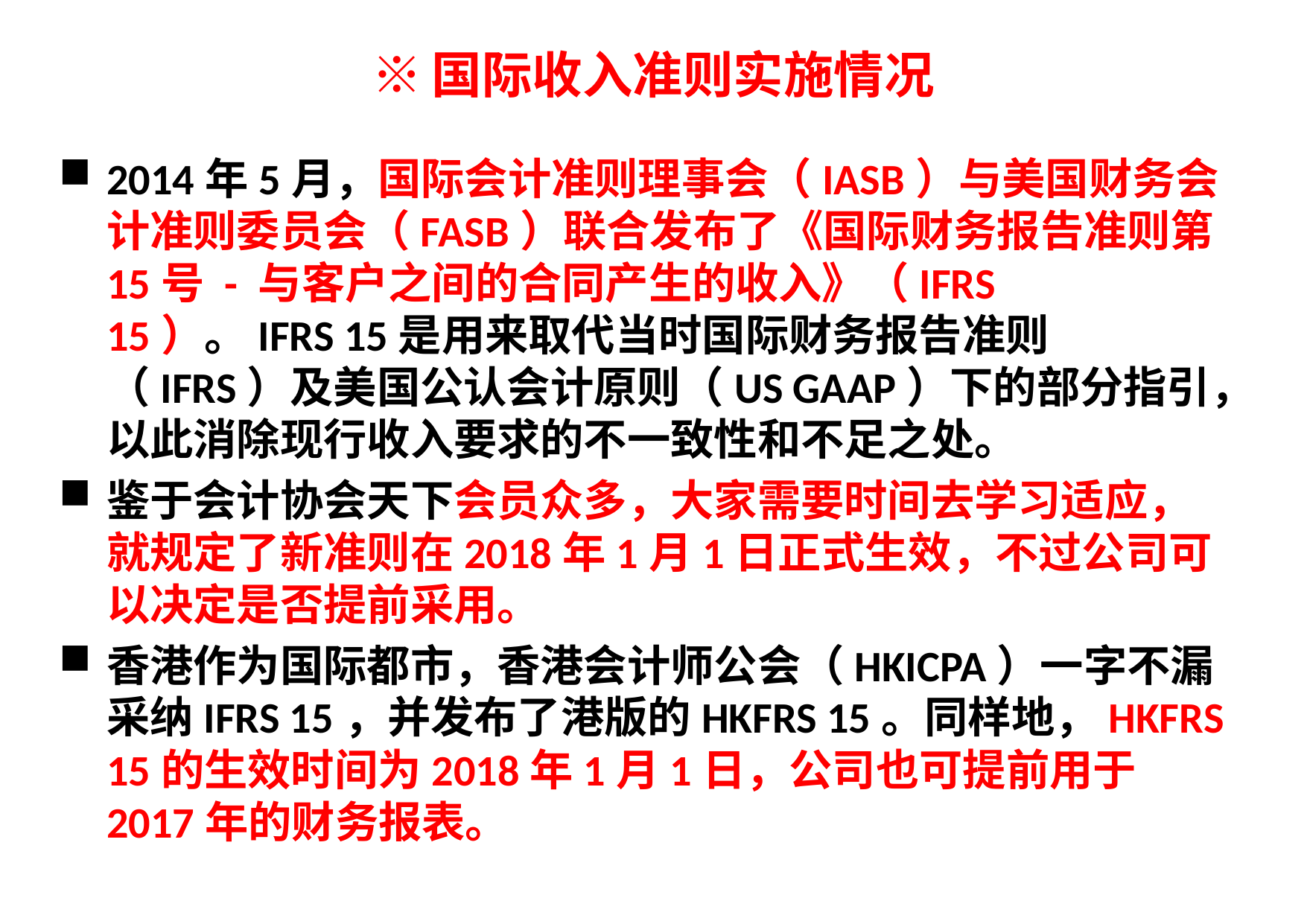

# ※国际收入准则实施情况
2014年5月，国际会计准则理事会（IASB）与美国财务会计准则委员会（FASB）联合发布了《国际财务报告准则第15号 - 与客户之间的合同产生的收入》（IFRS 15）。IFRS 15是用来取代当时国际财务报告准则（IFRS）及美国公认会计原则（US GAAP）下的部分指引，以此消除现行收入要求的不一致性和不足之处。
鉴于会计协会天下会员众多，大家需要时间去学习适应，就规定了新准则在2018年1月1日正式生效，不过公司可以决定是否提前采用。
香港作为国际都市，香港会计师公会（HKICPA）一字不漏采纳IFRS 15，并发布了港版的HKFRS 15。同样地，HKFRS 15的生效时间为2018年1月1日，公司也可提前用于2017年的财务报表。
54